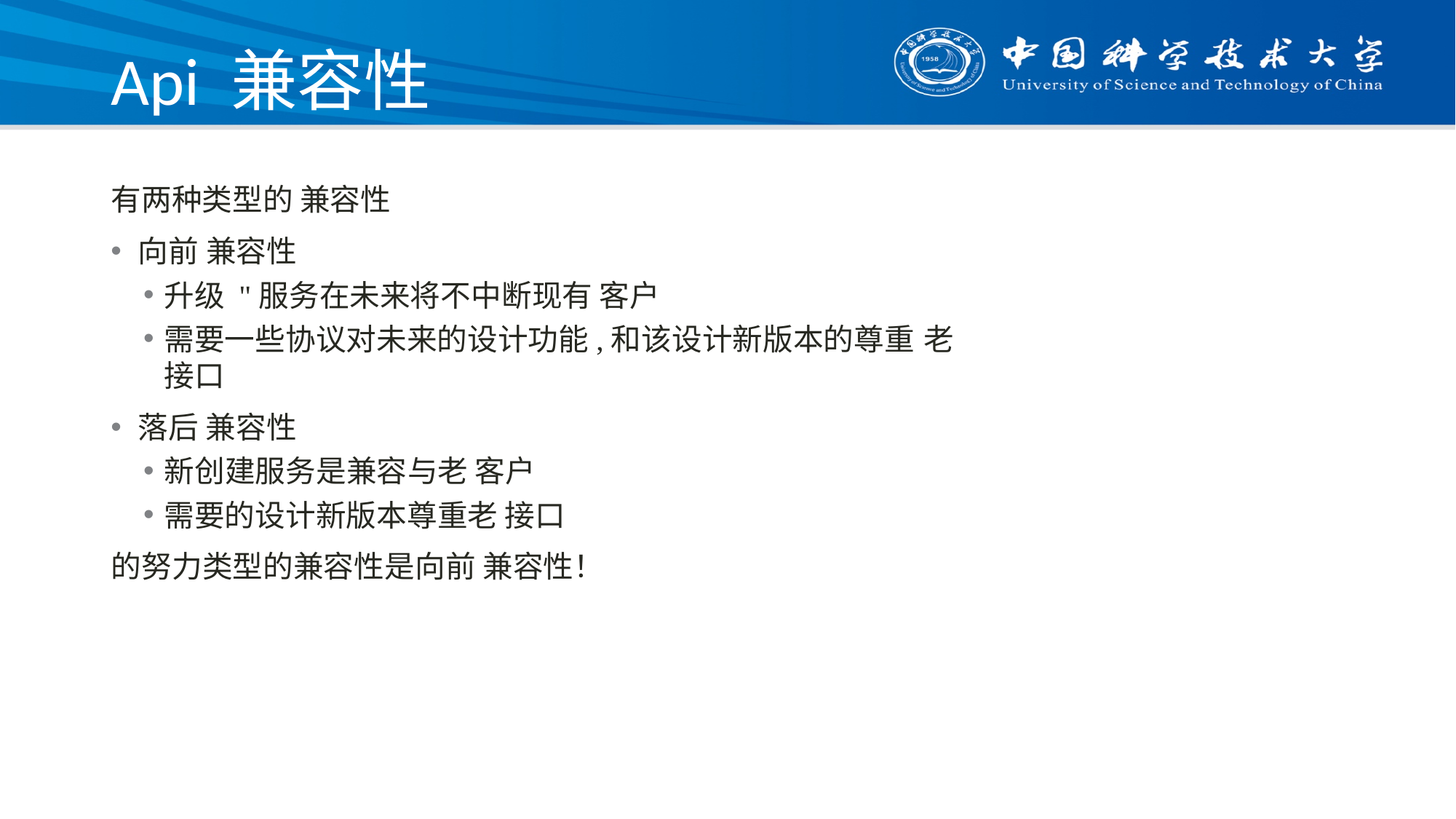

# Api 兼容性
有两种类型的 兼容性
向前 兼容性
升级 "服务在未来将不中断现有 客户
需要一些协议对未来的设计功能,和该设计新版本的尊重 老
接口
落后 兼容性
新创建服务是兼容与老 客户
需要的设计新版本尊重老 接口
的努力类型的兼容性是向前 兼容性！